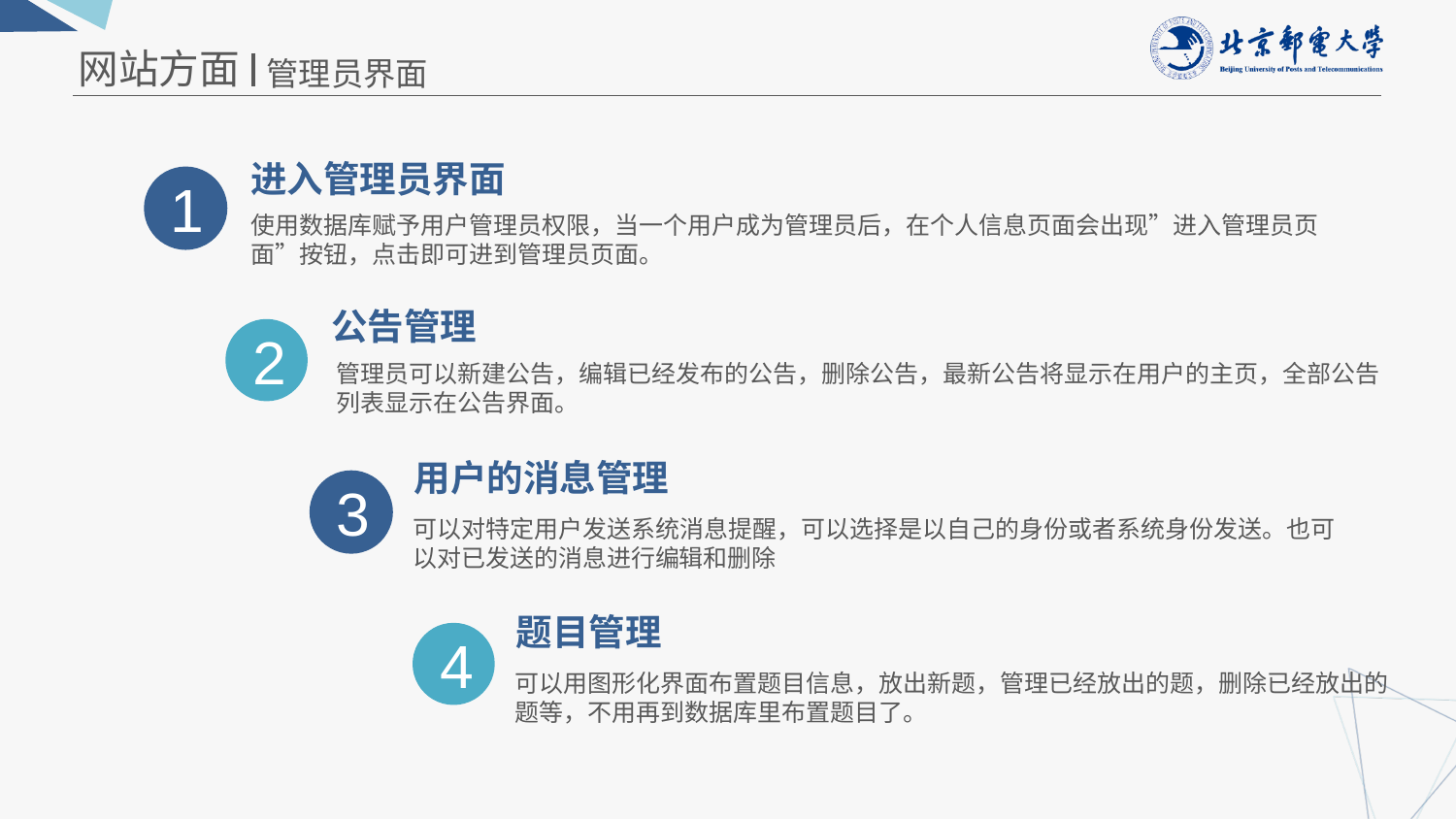

网站方面
管理员界面
进入管理员界面
1
使用数据库赋予用户管理员权限，当一个用户成为管理员后，在个人信息页面会出现”进入管理员页面”按钮，点击即可进到管理员页面。
公告管理

2
管理员可以新建公告，编辑已经发布的公告，删除公告，最新公告将显示在用户的主页，全部公告
列表显示在公告界面。
用户的消息管理
3
可以对特定用户发送系统消息提醒，可以选择是以自己的身份或者系统身份发送。也可以对已发送的消息进行编辑和删除
题目管理

4
可以用图形化界面布置题目信息，放出新题，管理已经放出的题，删除已经放出的题等，不用再到数据库里布置题目了。